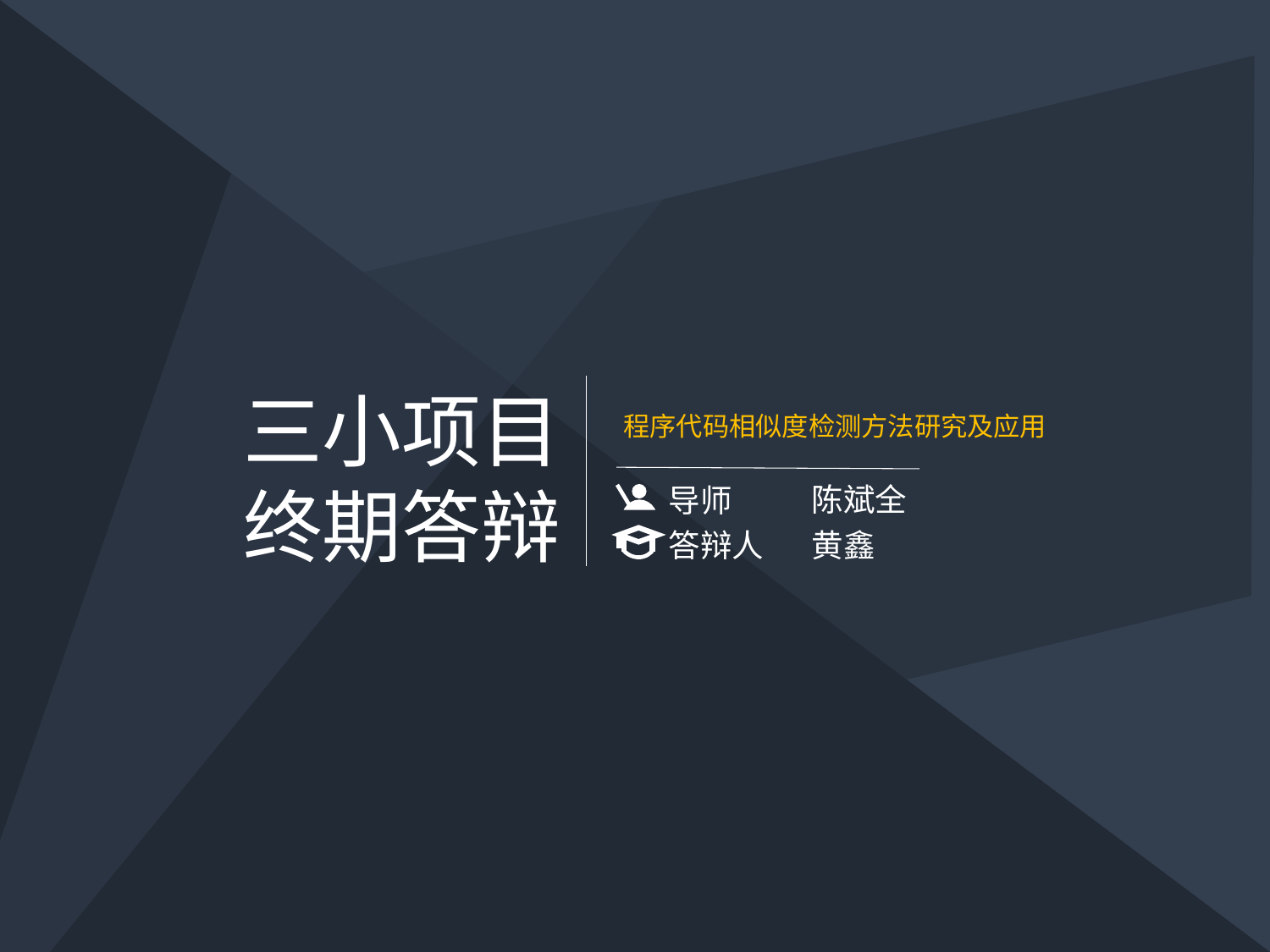

三小项目
终期答辩
程序代码相似度检测方法研究及应用
陈斌全
导师

黄鑫
答辩人